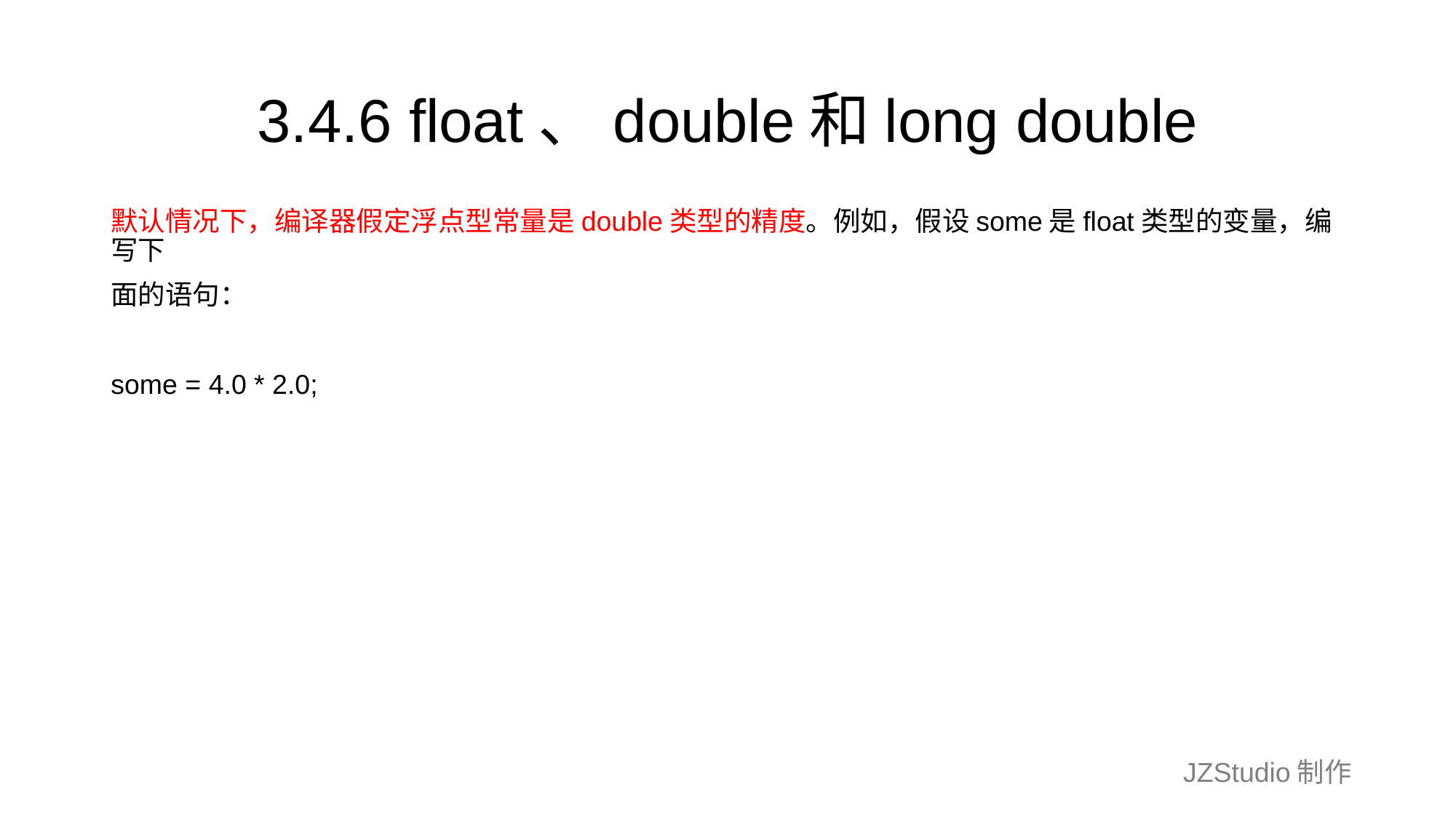

# 3.4.6 float、double和long double
默认情况下，编译器假定浮点型常量是double类型的精度。例如，假设some是float类型的变量，编写下
面的语句：

some = 4.0 * 2.0;